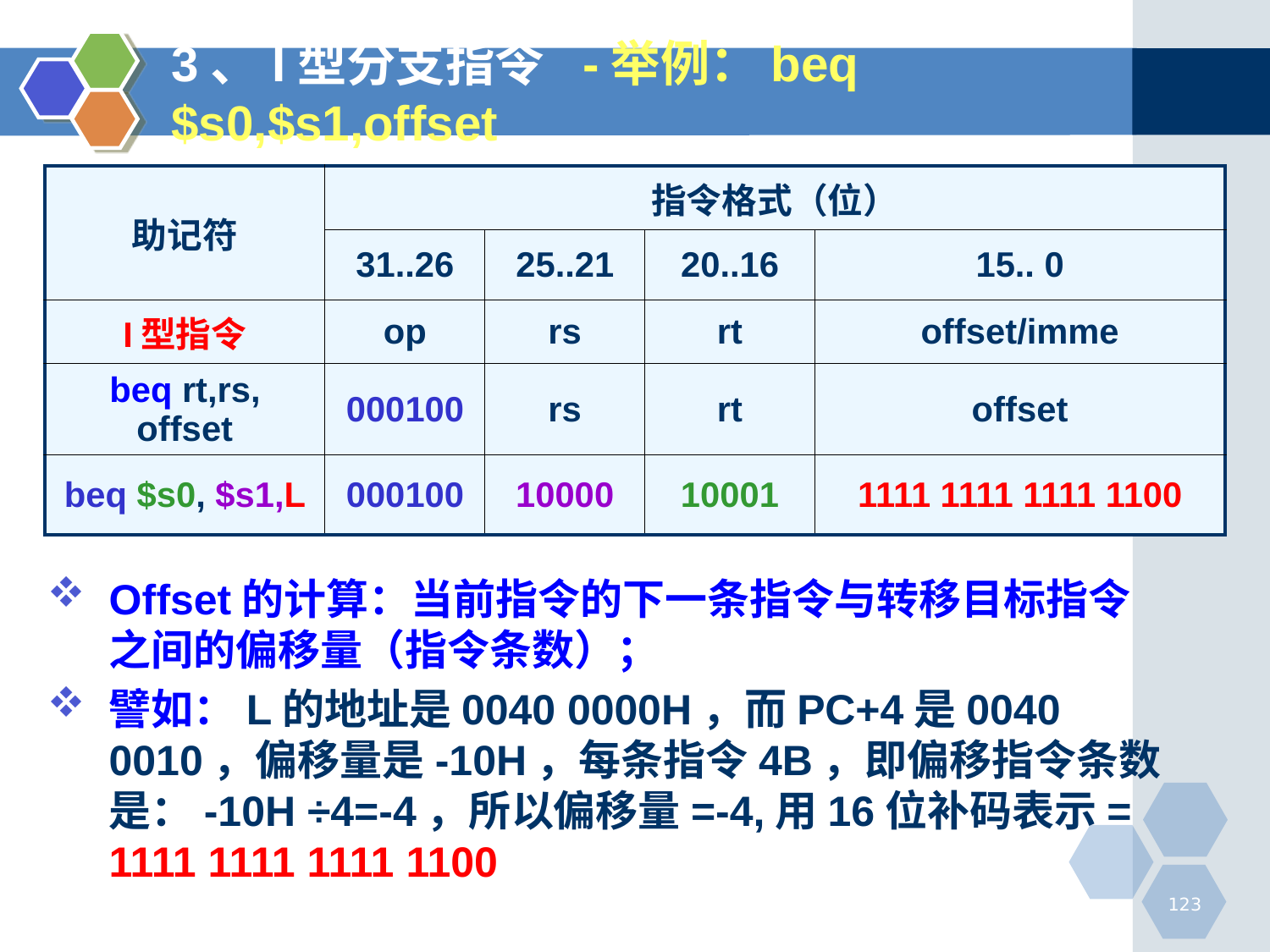

# 3、I型分支指令   -举例：beq $s0,$s1,offset
| 助记符 | 指令格式（位） |  |  |  |
| --- | --- | --- | --- | --- |
|  | 31..26 | 25..21 | 20..16 | 15.. 0 |
| I型指令 | op | rs | rt | offset/imme |
| beq rt,rs, offset | 000100 | rs | rt | offset |
| beq $s0, $s1,L | 000100 | 10000 | 10001 | 1111 1111 1111 1100 |
Offset的计算：当前指令的下一条指令与转移目标指令之间的偏移量（指令条数）；
譬如：L的地址是0040 0000H，而PC+4是0040 0010，偏移量是-10H，每条指令4B，即偏移指令条数是：-10H ÷4=-4，所以偏移量=-4,用16位补码表示= 1111 1111 1111 1100
123